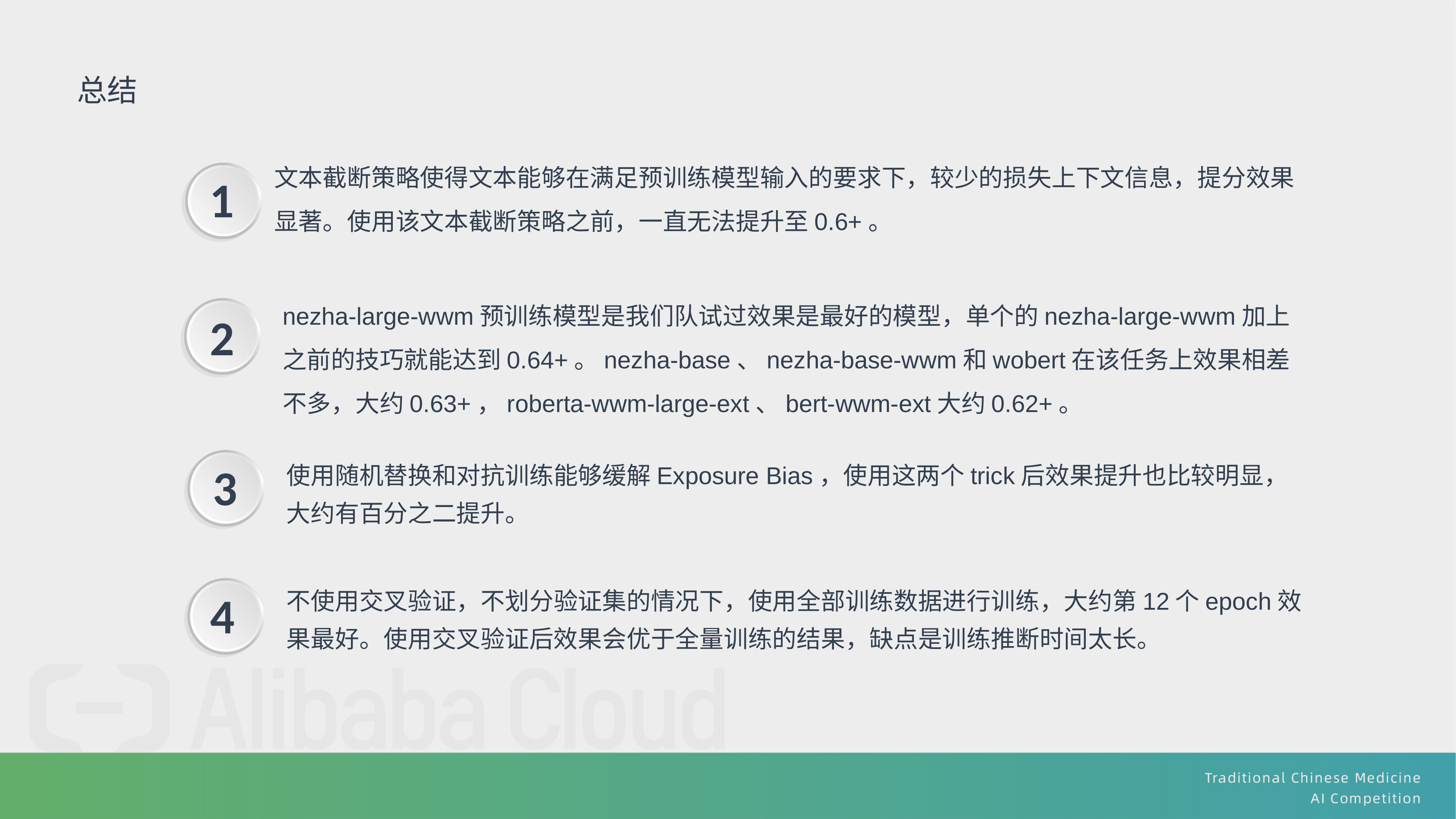

总结
文本截断策略使得文本能够在满足预训练模型输入的要求下，较少的损失上下文信息，提分效果显著。使用该文本截断策略之前，一直无法提升至0.6+。

1
nezha-large-wwm预训练模型是我们队试过效果是最好的模型，单个的nezha-large-wwm加上之前的技巧就能达到0.64+。nezha-base、nezha-base-wwm和wobert在该任务上效果相差不多，大约0.63+，roberta-wwm-large-ext、bert-wwm-ext大约0.62+。

2
使用随机替换和对抗训练能够缓解Exposure Bias，使用这两个trick后效果提升也比较明显，大约有百分之二提升。

3
不使用交叉验证，不划分验证集的情况下，使用全部训练数据进行训练，大约第12个epoch效果最好。使用交叉验证后效果会优于全量训练的结果，缺点是训练推断时间太长。

4